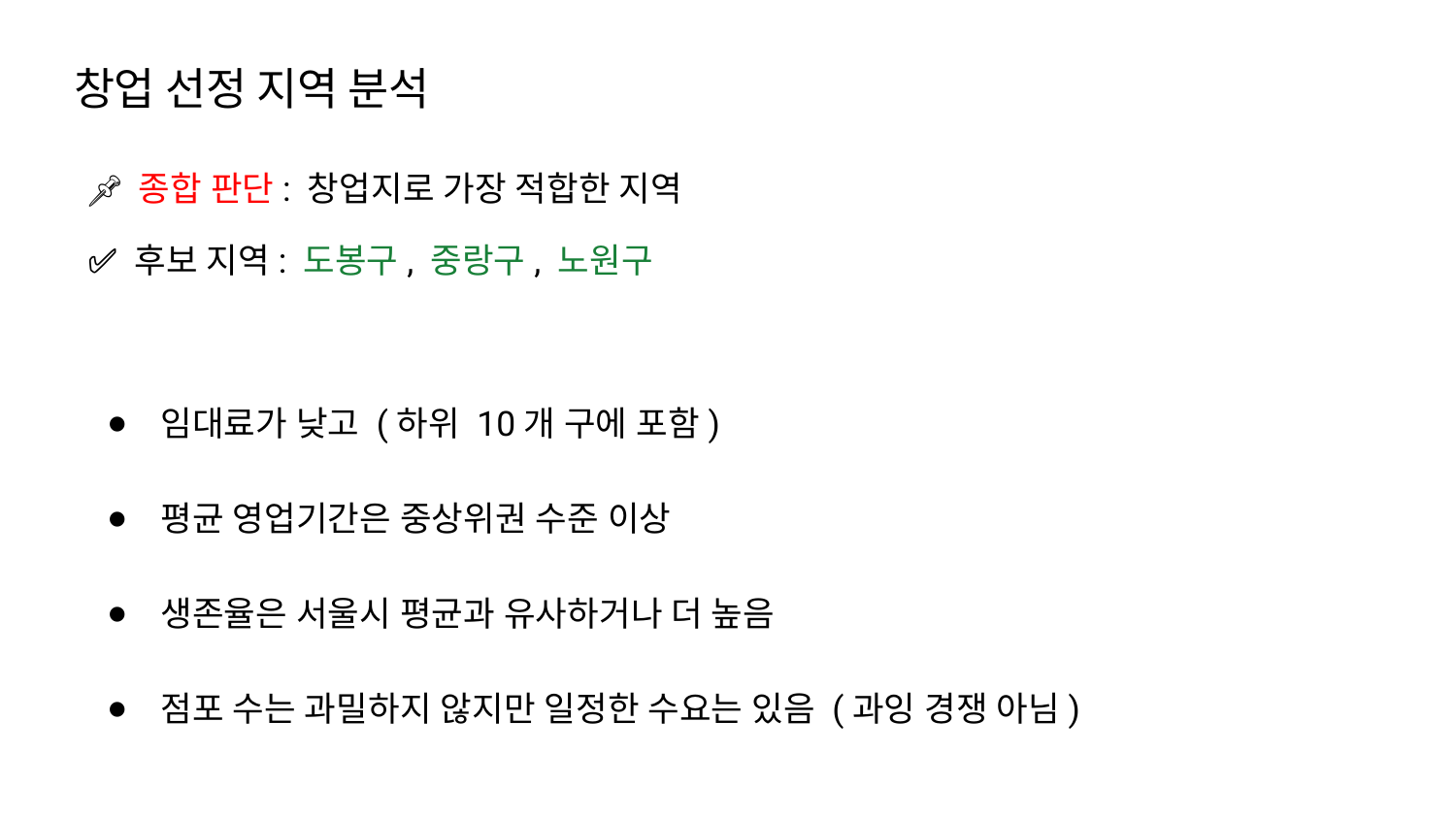

# 창업 선정 지역 분석

📌 종합 판단: 창업지로 가장 적합한 지역
✅ 후보 지역: 도봉구, 중랑구, 노원구

임대료가 낮고 (하위 10개 구에 포함)
평균 영업기간은 중상위권 수준 이상
생존율은 서울시 평균과 유사하거나 더 높음
점포 수는 과밀하지 않지만 일정한 수요는 있음 (과잉 경쟁 아님)